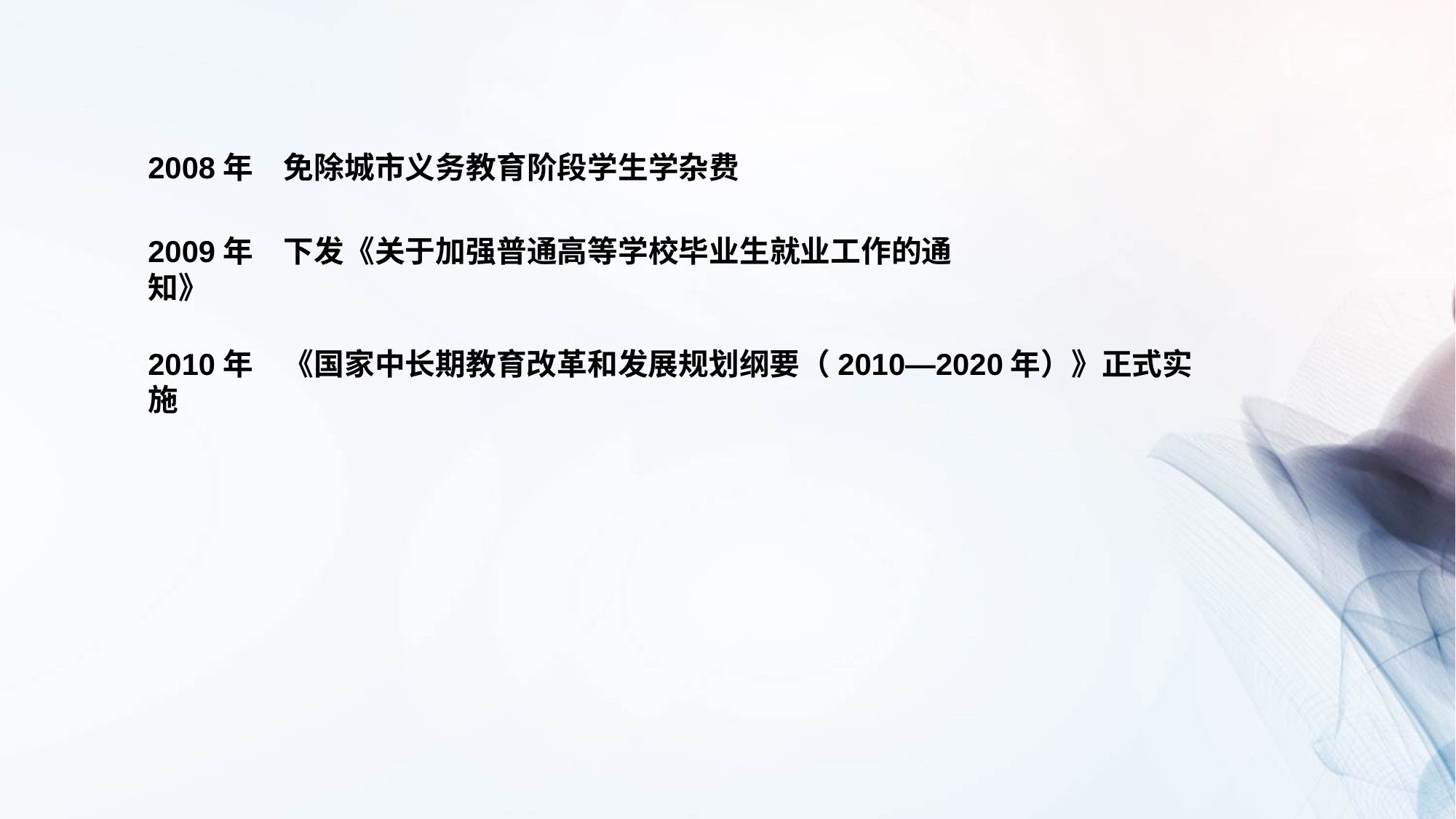

2008年　免除城市义务教育阶段学生学杂费
2009年　下发《关于加强普通高等学校毕业生就业工作的通知》
2010年　《国家中长期教育改革和发展规划纲要（2010—2020年）》正式实施